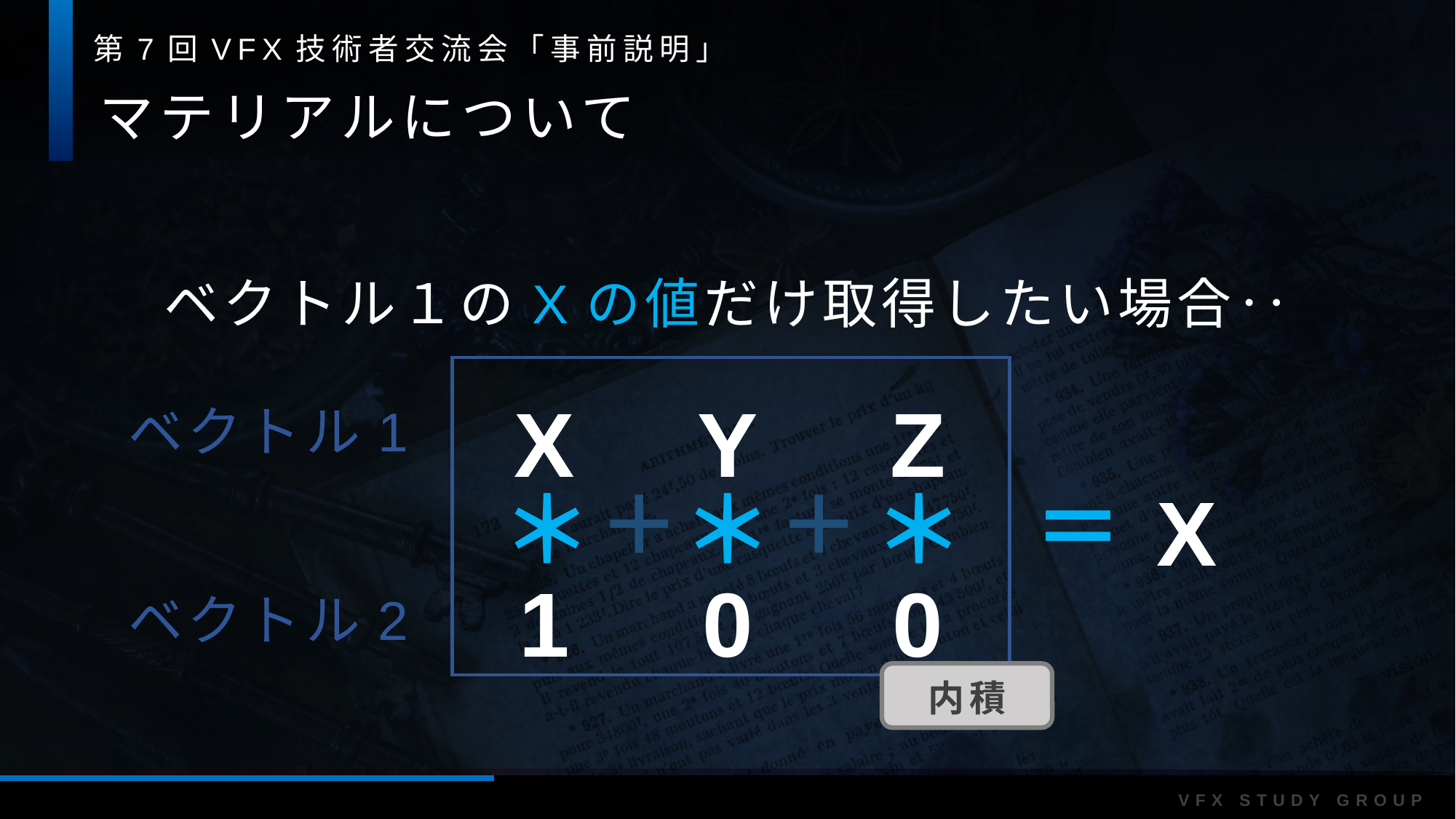

マテリアルについて
ベクトル１のXの値だけ取得したい場合‥

X
Y
Z

ベクトル1
＝
＊
＊
＊
X
＋
＋
1
0
0
ベクトル2
内積